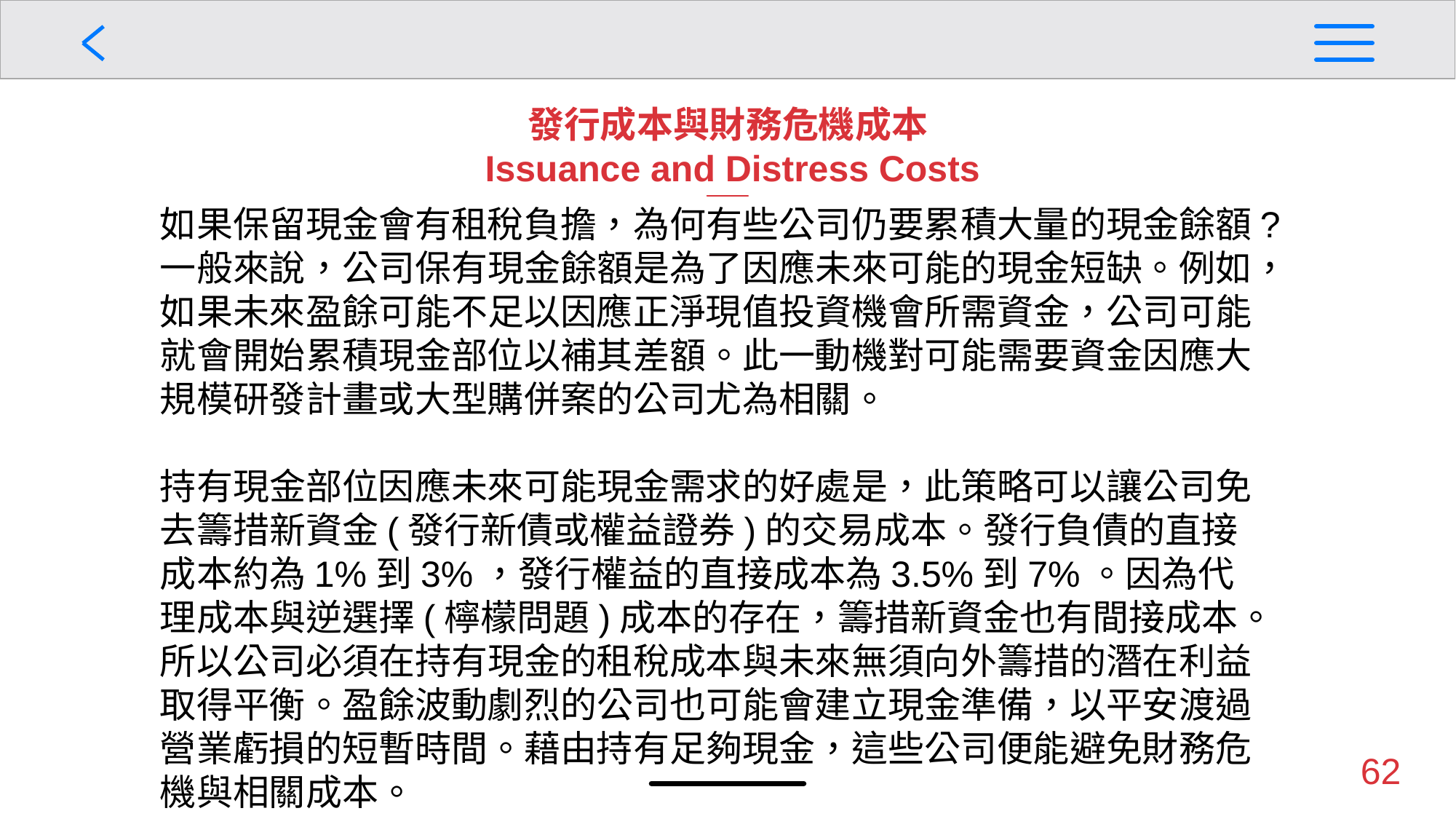

發行成本與財務危機成本
 Issuance and Distress Costs
如果保留現金會有租稅負擔，為何有些公司仍要累積大量的現金餘額?一般來說，公司保有現金餘額是為了因應未來可能的現金短缺。例如，如果未來盈餘可能不足以因應正淨現值投資機會所需資金，公司可能就會開始累積現金部位以補其差額。此一動機對可能需要資金因應大規模研發計畫或大型購併案的公司尤為相關。

持有現金部位因應未來可能現金需求的好處是，此策略可以讓公司免去籌措新資金(發行新債或權益證券)的交易成本。發行負債的直接成本約為1%到3%，發行權益的直接成本為3.5%到7%。因為代理成本與逆選擇(檸檬問題)成本的存在，籌措新資金也有間接成本。所以公司必須在持有現金的租稅成本與未來無須向外籌措的潛在利益取得平衡。盈餘波動劇烈的公司也可能會建立現金準備，以平安渡過營業虧損的短暫時間。藉由持有足夠現金，這些公司便能避免財務危機與相關成本。
62